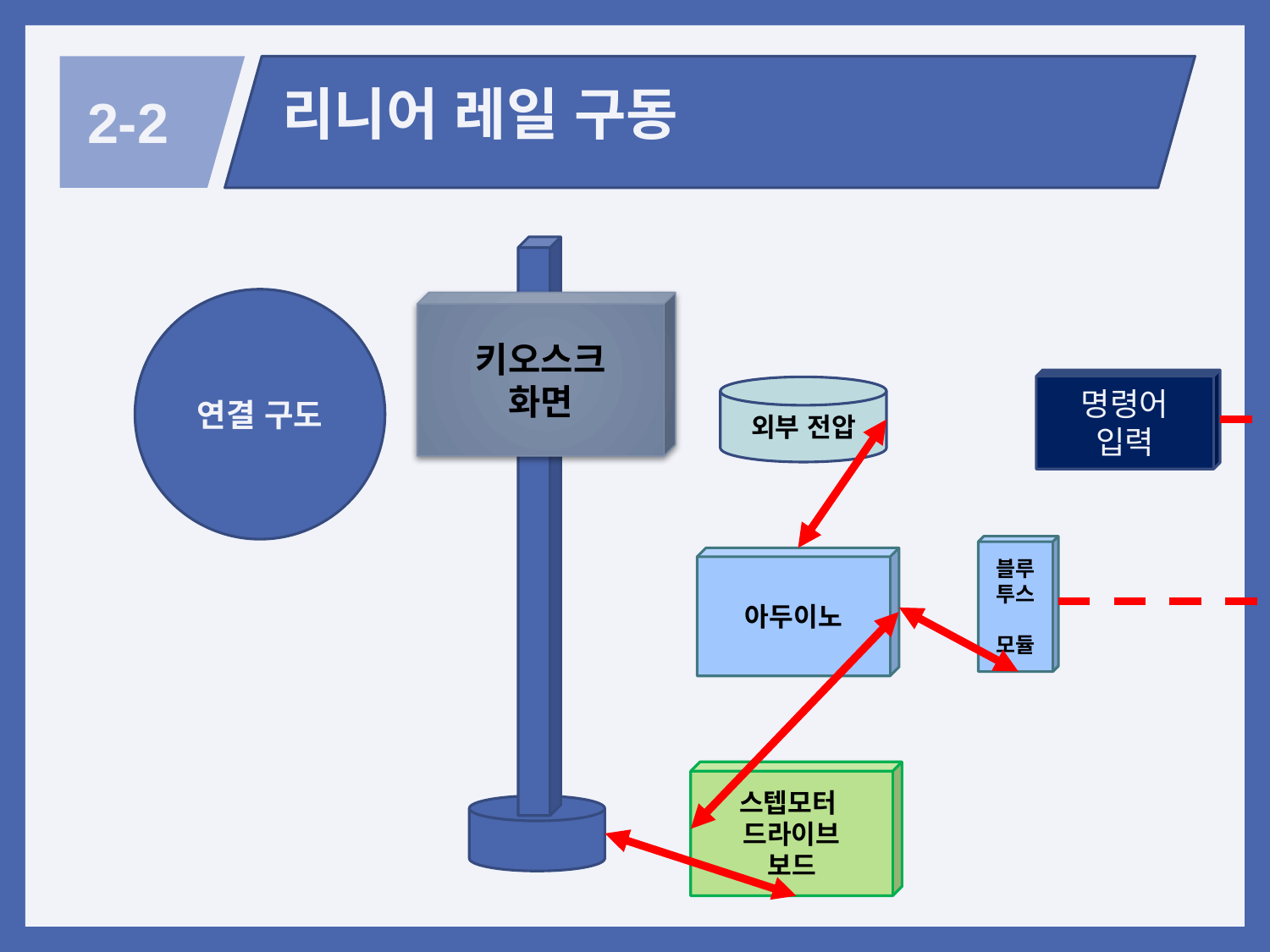

리니어 레일 구동
2-2

연결 구도
키오스크
화면
명령어 입력
외부 전압
블루투스

모듈
아두이노
스텝모터
드라이브
보드